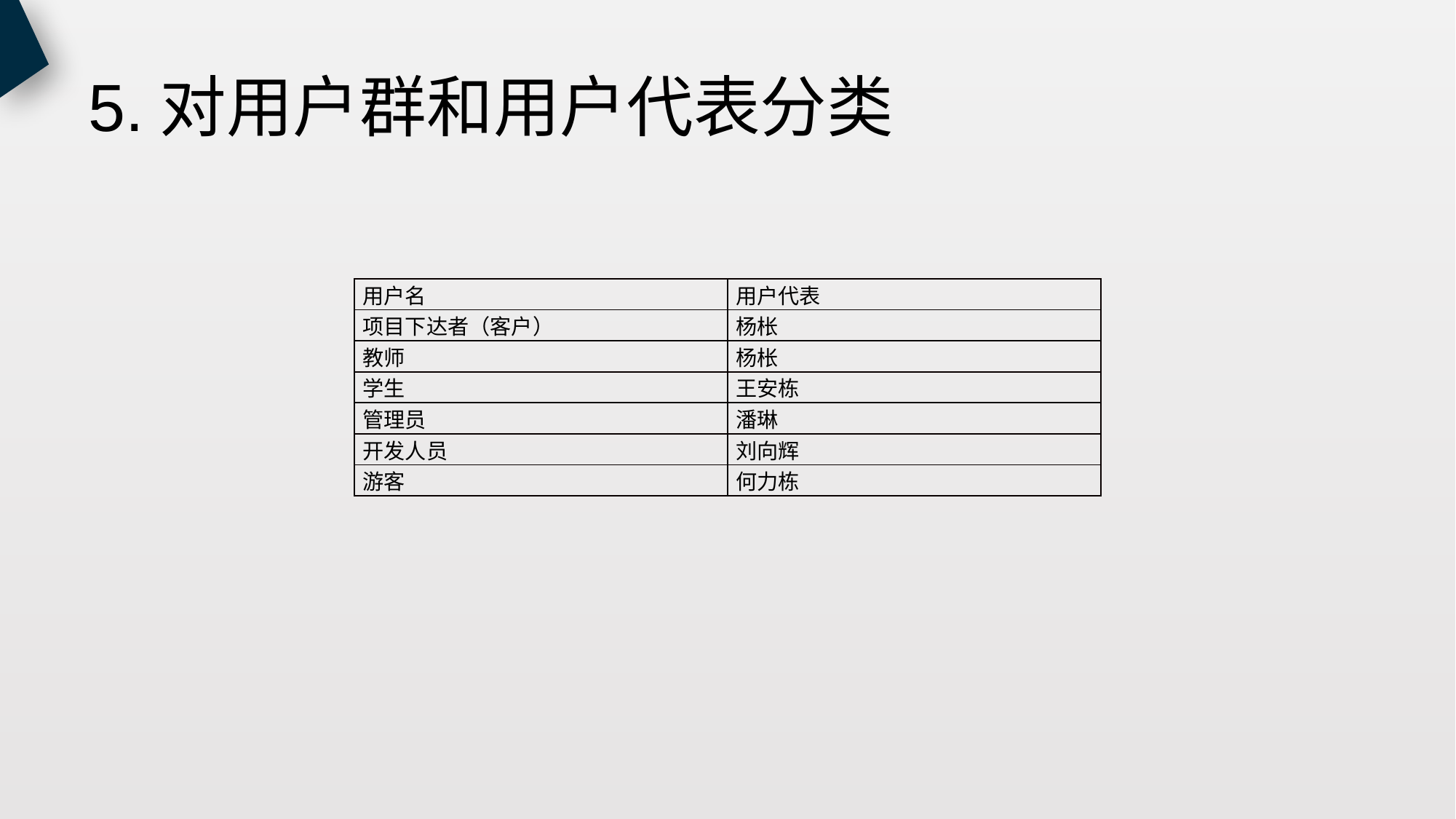

# 5.对用户群和用户代表分类
| 用户名 | 用户代表 |
| --- | --- |
| 项目下达者（客户） | 杨枨 |
| 教师 | 杨枨 |
| 学生 | 王安栋 |
| 管理员 | 潘琳 |
| 开发人员 | 刘向辉 |
| 游客 | 何力栋 |